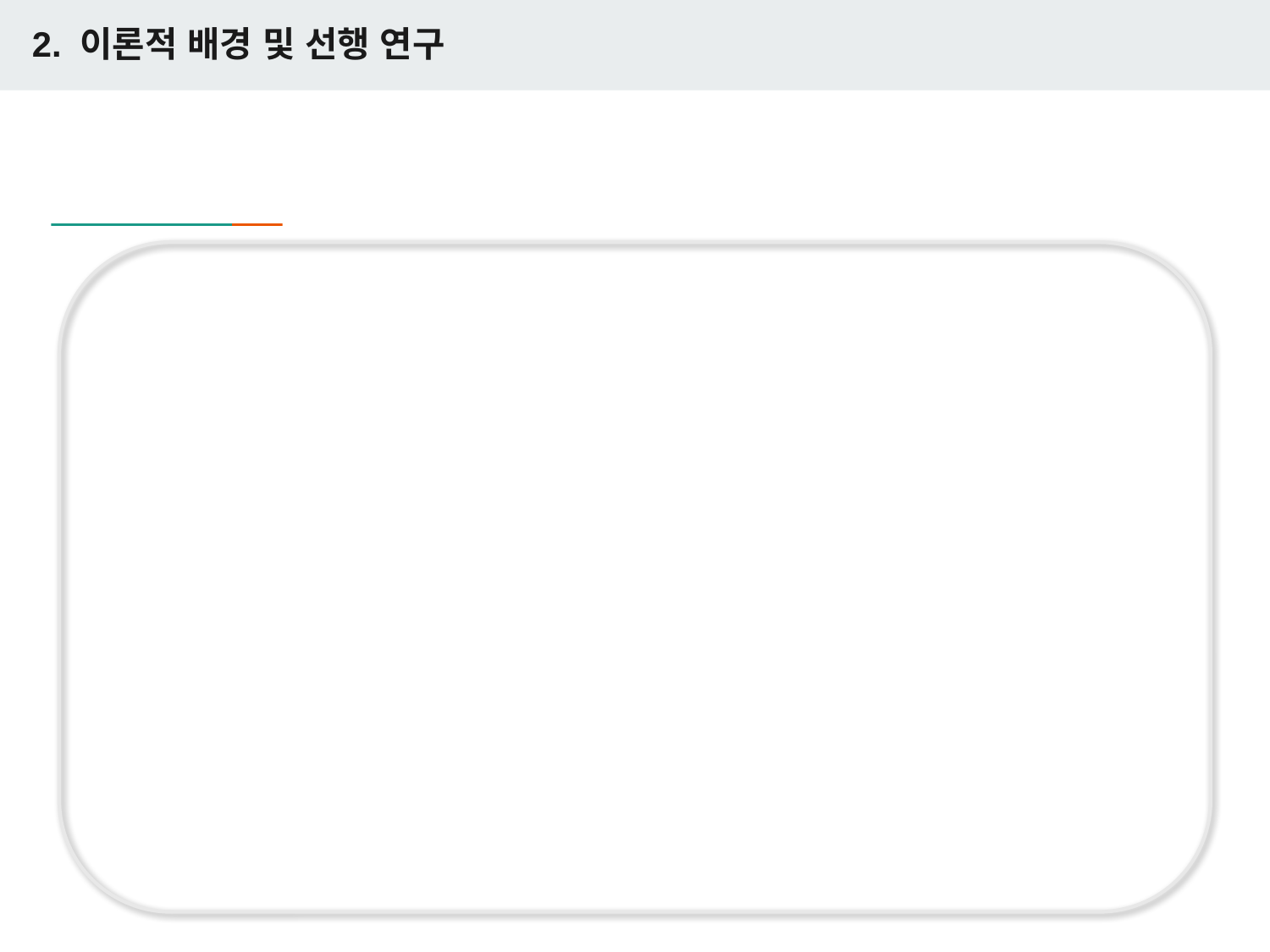

2. 이론적 배경 및 선행 연구
영화의흥행성과와리뷰감정어휘와의관계분석
영화 흥행성과 예측을 위한 온라인 리뷰 마이닝 연구: 개봉 첫 주 온라인 리뷰를 활용하여

#